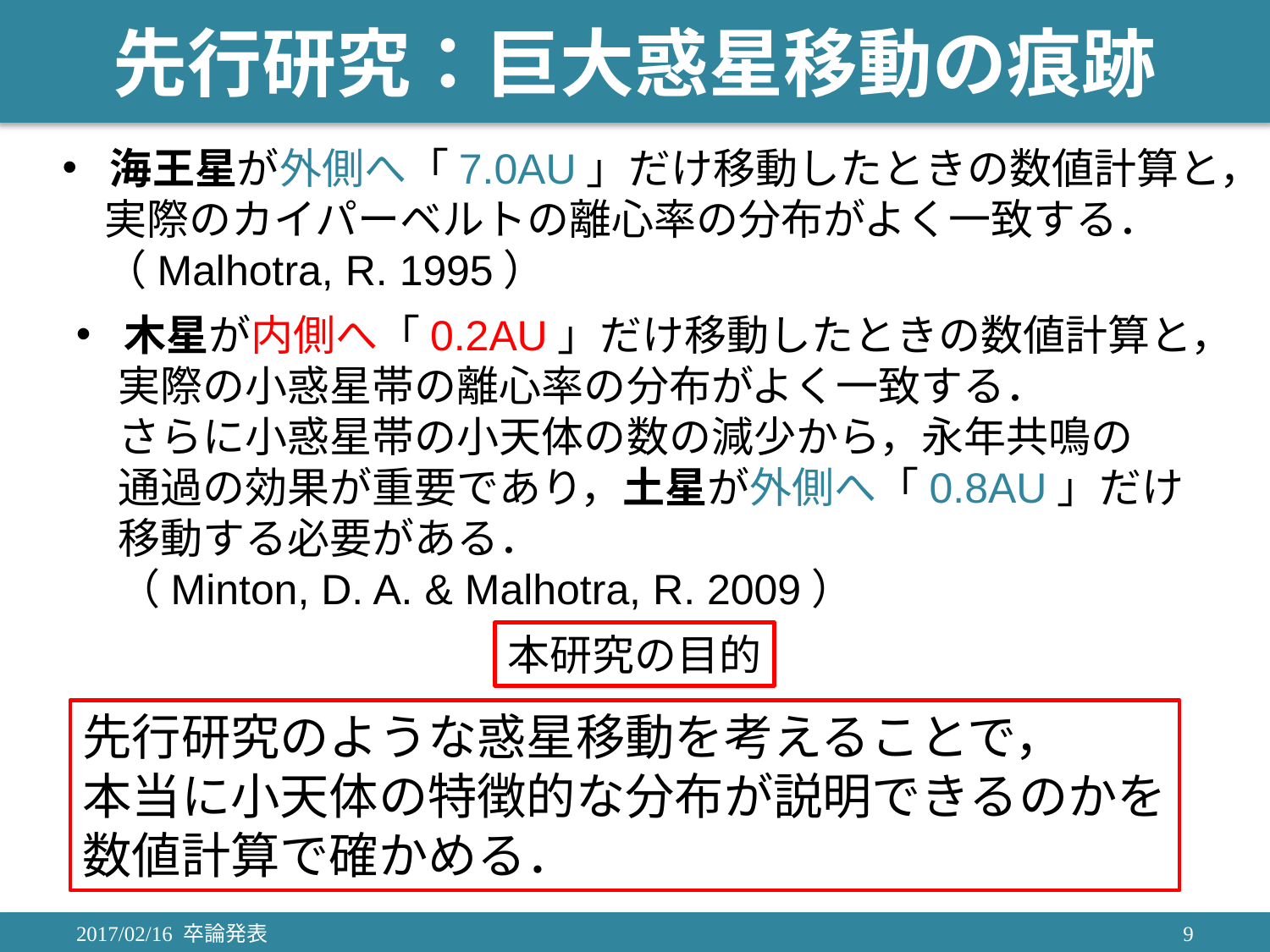

# 先行研究：巨大惑星移動の痕跡
海王星が外側へ「7.0AU」だけ移動したときの数値計算と，
　実際のカイパーベルトの離心率の分布がよく一致する．
　（Malhotra, R. 1995）
木星が内側へ「0.2AU」だけ移動したときの数値計算と，
　実際の小惑星帯の離心率の分布がよく一致する．
　さらに小惑星帯の小天体の数の減少から，永年共鳴の
　通過の効果が重要であり，土星が外側へ「0.8AU」だけ
　移動する必要がある．
　（Minton, D. A. & Malhotra, R. 2009）
本研究の目的
先行研究のような惑星移動を考えることで，
本当に小天体の特徴的な分布が説明できるのかを
数値計算で確かめる．
2017/02/16 卒論発表
9